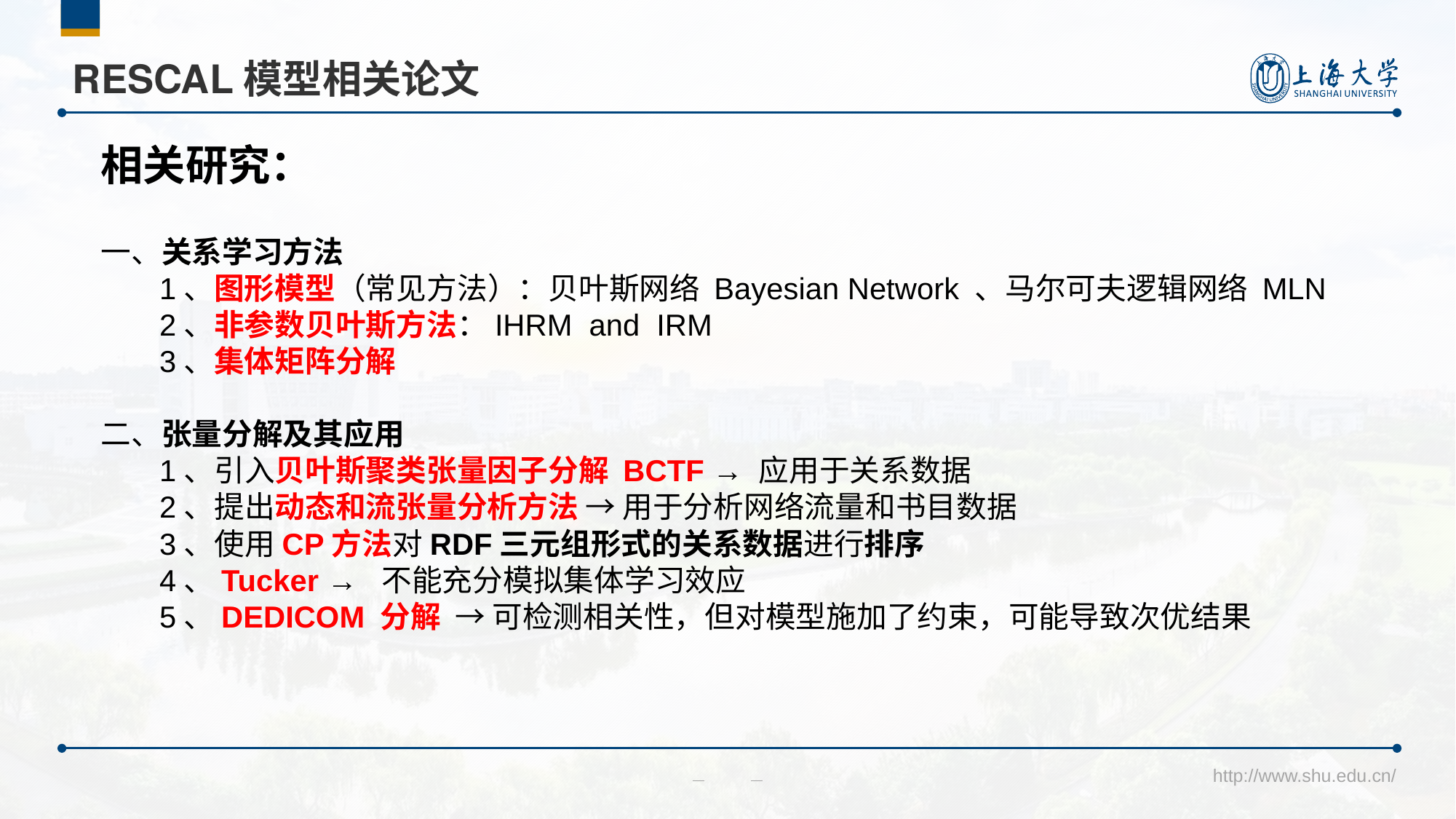

# RESCAL模型相关论文
相关研究：

一、关系学习方法
       1、图形模型（常见方法）：贝叶斯网络 Bayesian Network 、马尔可夫逻辑网络 MLN
       2、非参数贝叶斯方法：IHRM  and  IRM
       3、集体矩阵分解

二、张量分解及其应用
       1、引入贝叶斯聚类张量因子分解 BCTF → 应用于关系数据
       2、提出动态和流张量分析方法 → 用于分析网络流量和书目数据
       3、使用CP方法对RDF三元组形式的关系数据进行排序
       4、Tucker →  不能充分模拟集体学习效应
       5、DEDICOM 分解  → 可检测相关性，但对模型施加了约束，可能导致次优结果
75